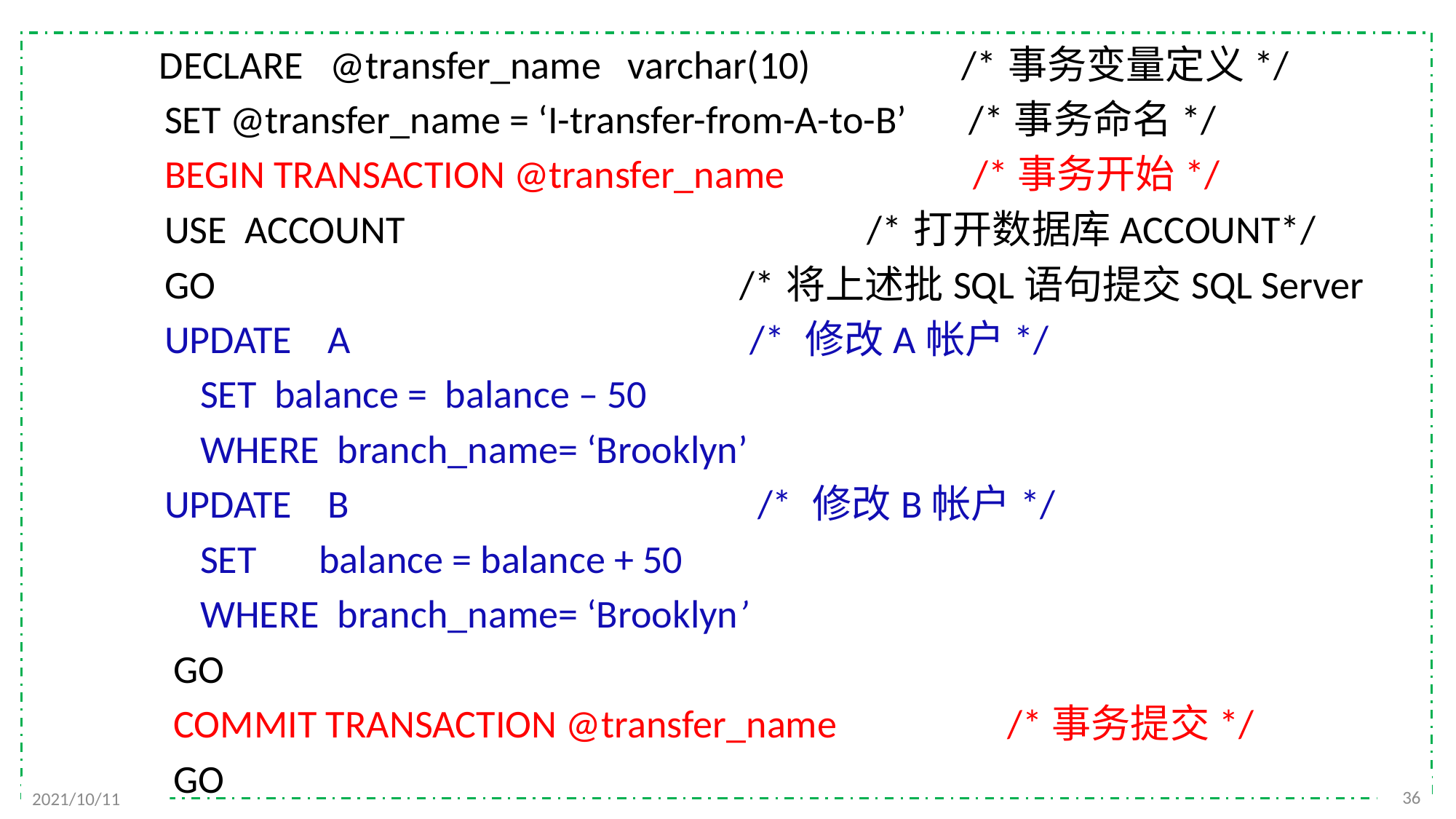

DECLARE   @transfer_name   varchar(10)                 /*事务变量定义*/
    SET @transfer_name = ‘I-transfer-from-A-to-B’       /*事务命名*/
    BEGIN TRANSACTION @transfer_name                     /*事务开始*/
    USE  ACCOUNT                                                    /*打开数据库ACCOUNT*/
    GO                                                           /*将上述批SQL语句提交SQL Server
    UPDATE    A                                             /* 修改A帐户*/
        SET  balance =  balance – 50
        WHERE  branch_name= ‘Brooklyn’
    UPDATE    B                                              /* 修改B帐户*/
        SET       balance = balance + 50
        WHERE  branch_name= ‘Brooklyn’
     GO
     COMMIT TRANSACTION @transfer_name                   /*事务提交*/
     GO
36
2021/10/11